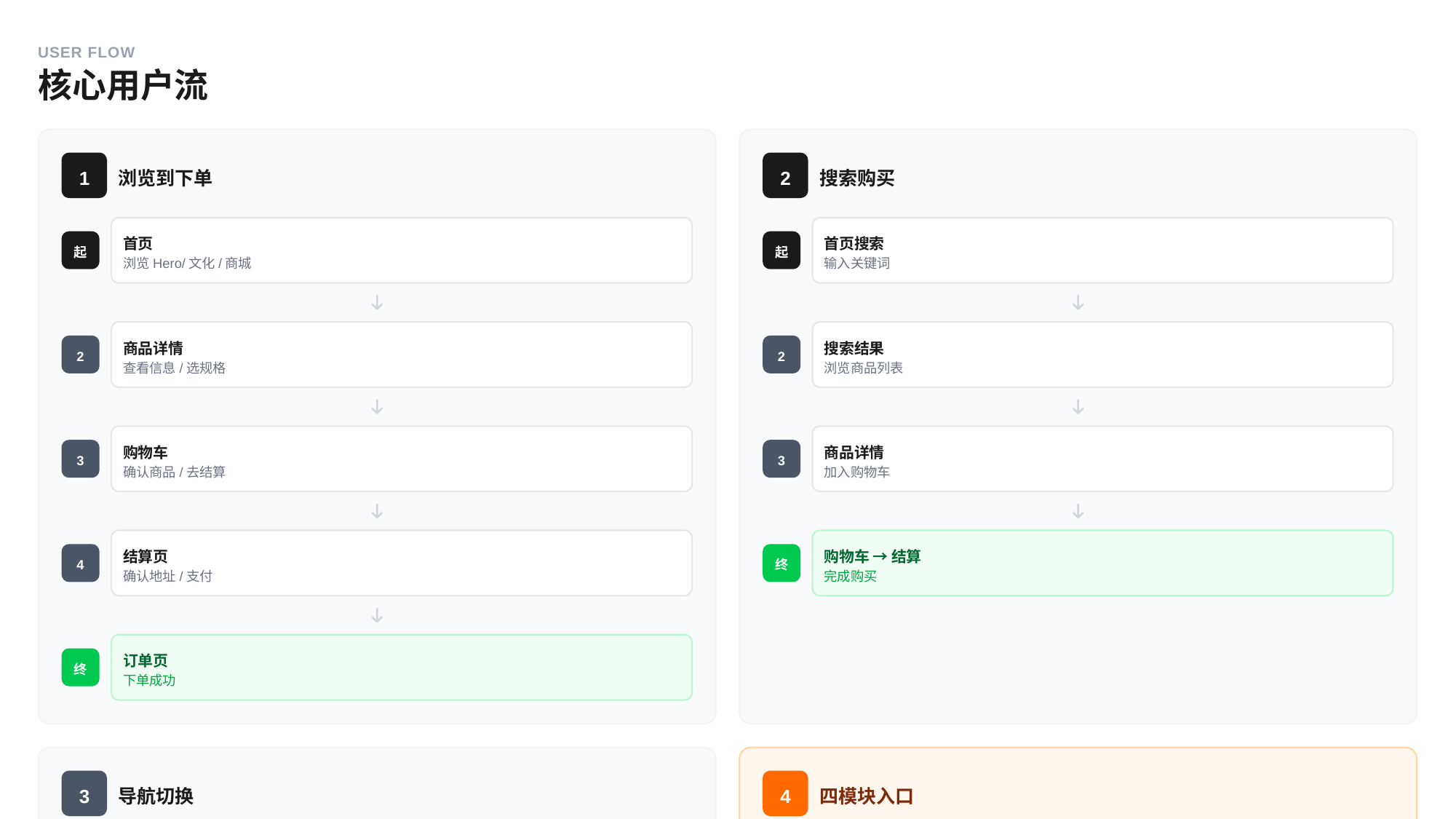

USER FLOW
核心用户流

1

2

浏览到下单
搜索购买

首页
首页搜索
起

起

浏览Hero/文化/商城
输入关键词

商品详情
搜索结果
2

2

查看信息/选规格
浏览商品列表

购物车
商品详情
3

3

确认商品/去结算
加入购物车

结算页
购物车 → 结算
4

终

确认地址/支付
完成购买

订单页
终

下单成功

3

4

导航切换
四模块入口

珠宝预约
电玩购币

范围外
范围外

切换

电影购票
电器售后
首页
我的

范围外
范围外
阶段1仅保留入口，点击后提示并返回首页

扫码按钮：范围外，点击提示"功能开发中"后返回